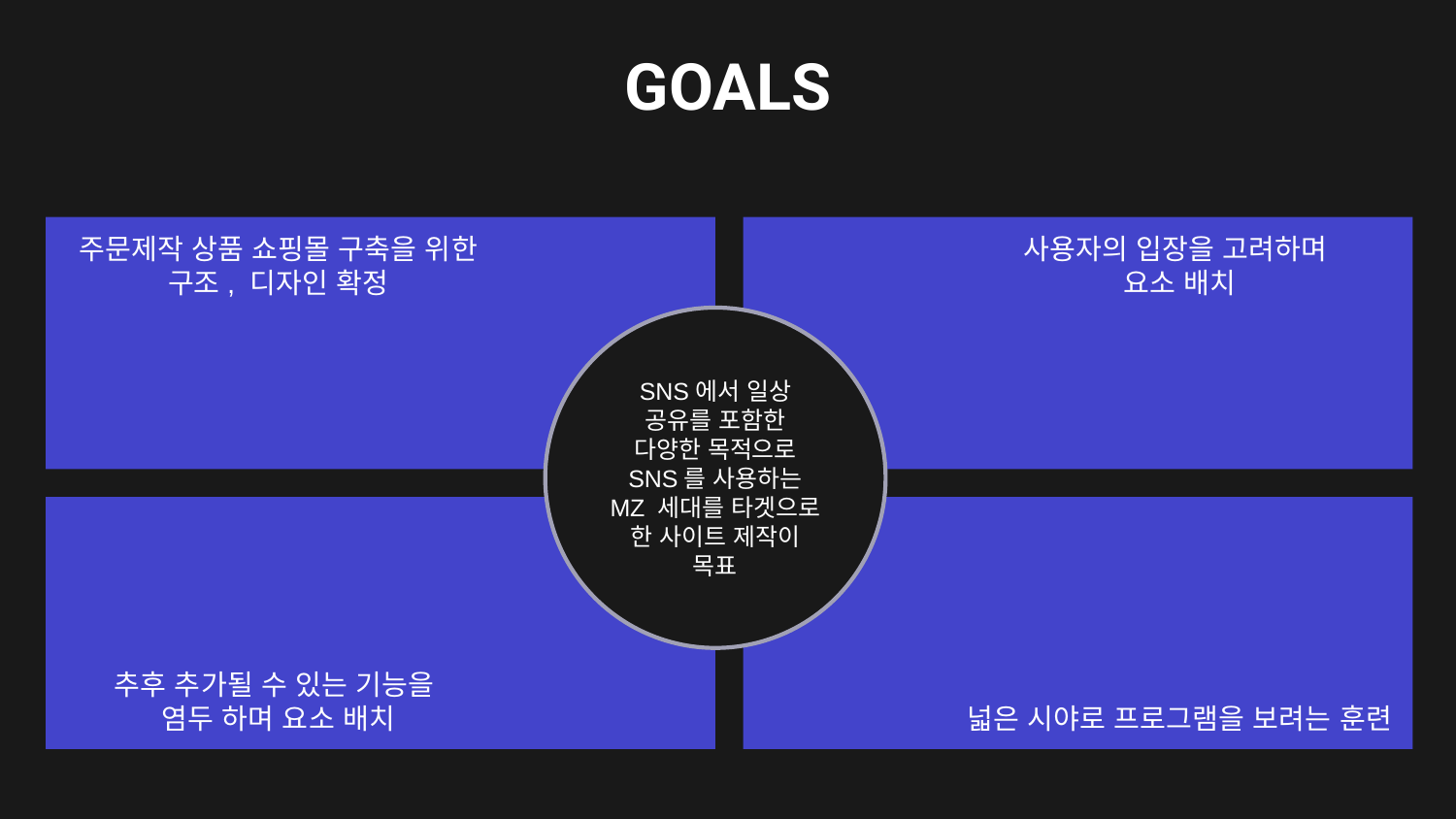

# GOALS
주문제작 상품 쇼핑몰 구축을 위한 구조, 디자인 확정
사용자의 입장을 고려하며
요소 배치
SNS에서 일상 공유를 포함한 다양한 목적으로 SNS를 사용하는 MZ 세대를 타겟으로 한 사이트 제작이 목표
추후 추가될 수 있는 기능을
염두 하며 요소 배치
넓은 시야로 프로그램을 보려는 훈련
11